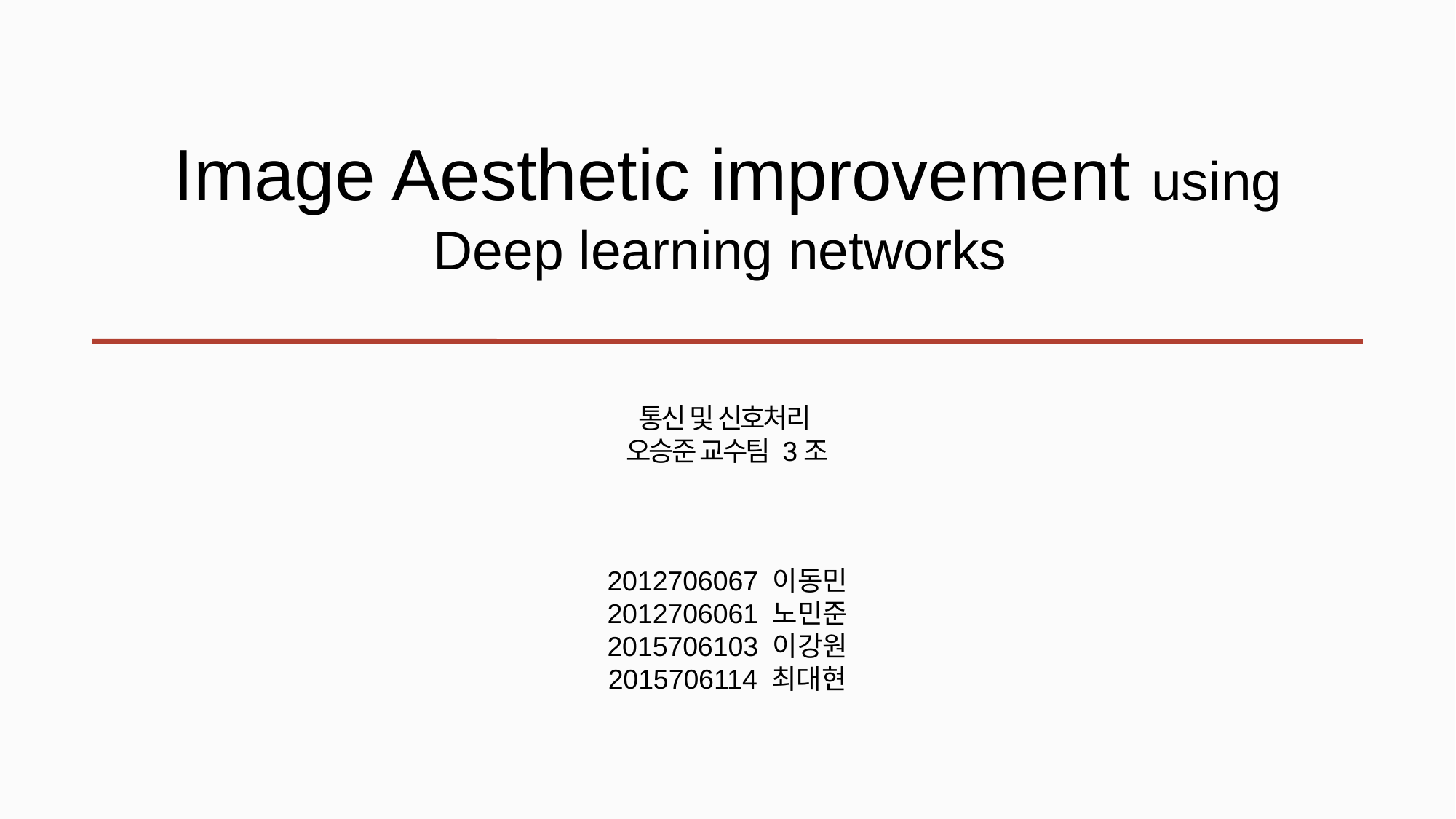

Image Aesthetic improvement using Deep learning networks
통신 및 신호처리
오승준 교수팀 3조
2012706067 이동민
2012706061 노민준
2015706103 이강원
2015706114 최대현